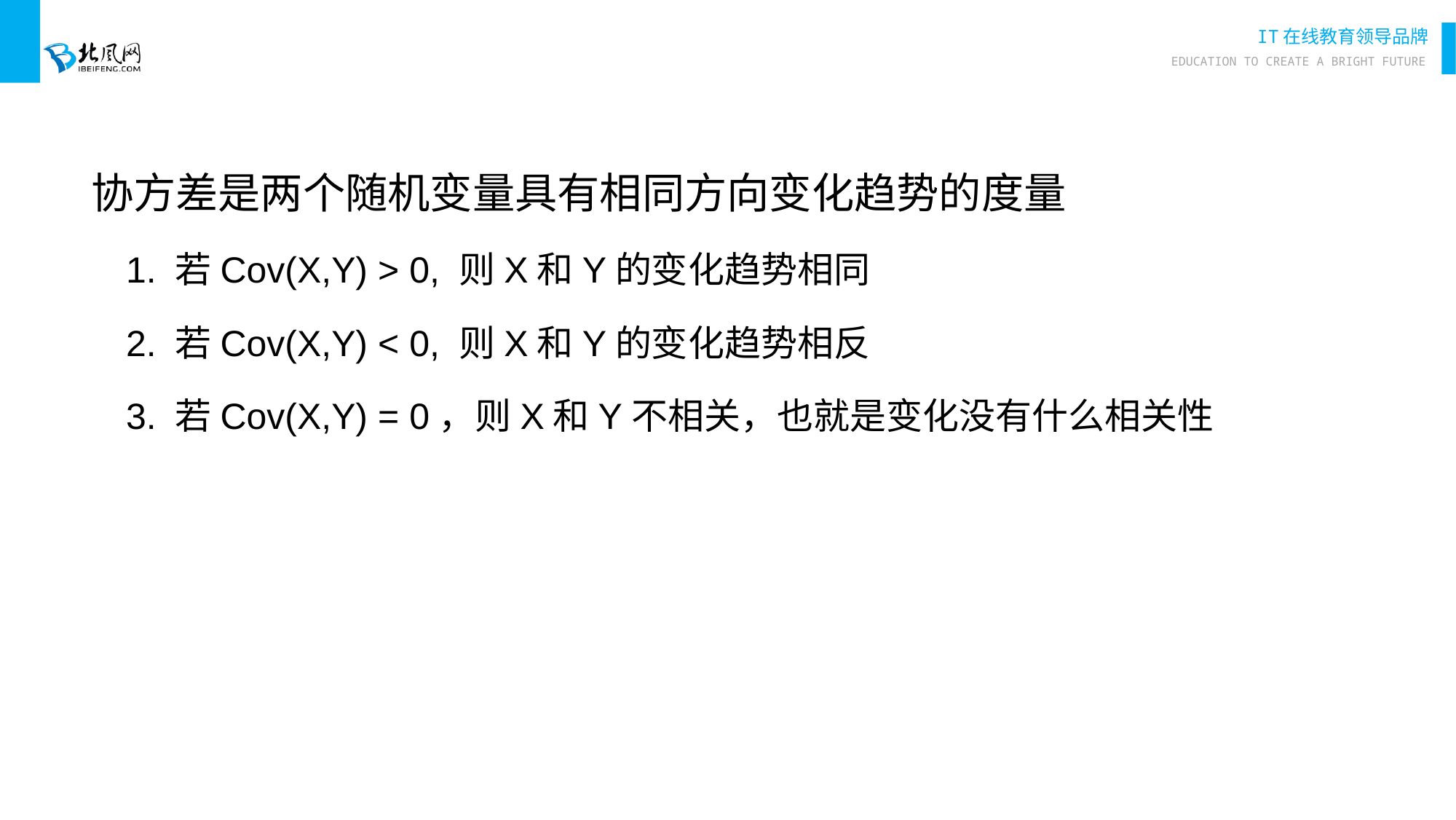

协方差是两个随机变量具有相同方向变化趋势的度量
1. 若Cov(X,Y) > 0, 则X和Y的变化趋势相同
2. 若Cov(X,Y) < 0, 则X和Y的变化趋势相反
3. 若Cov(X,Y) = 0，则X和Y不相关，也就是变化没有什么相关性